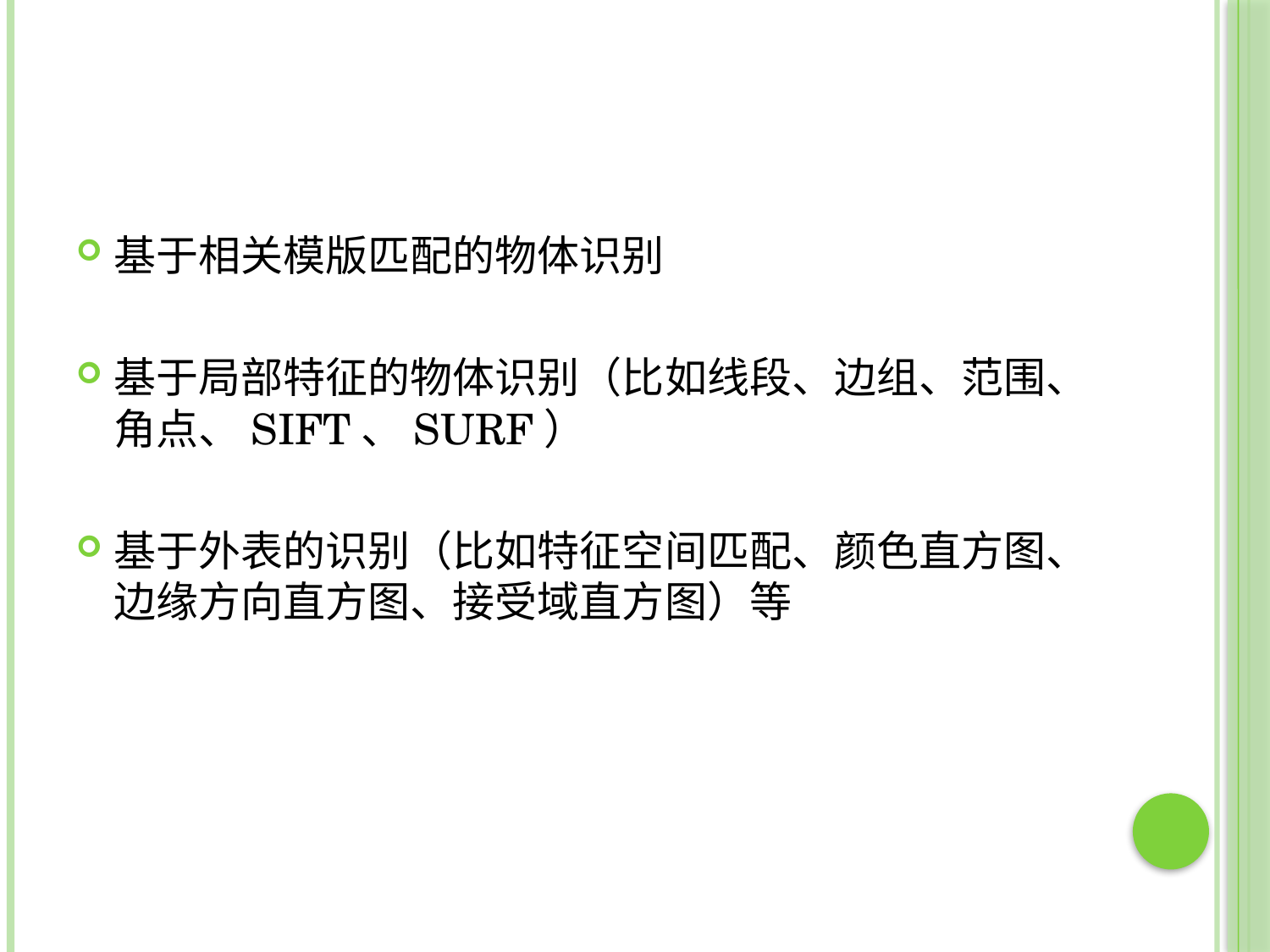

#
基于相关模版匹配的物体识别

基于局部特征的物体识别（比如线段、边组、范围、角点、SIFT、SURF）

基于外表的识别（比如特征空间匹配、颜色直方图、边缘方向直方图、接受域直方图）等